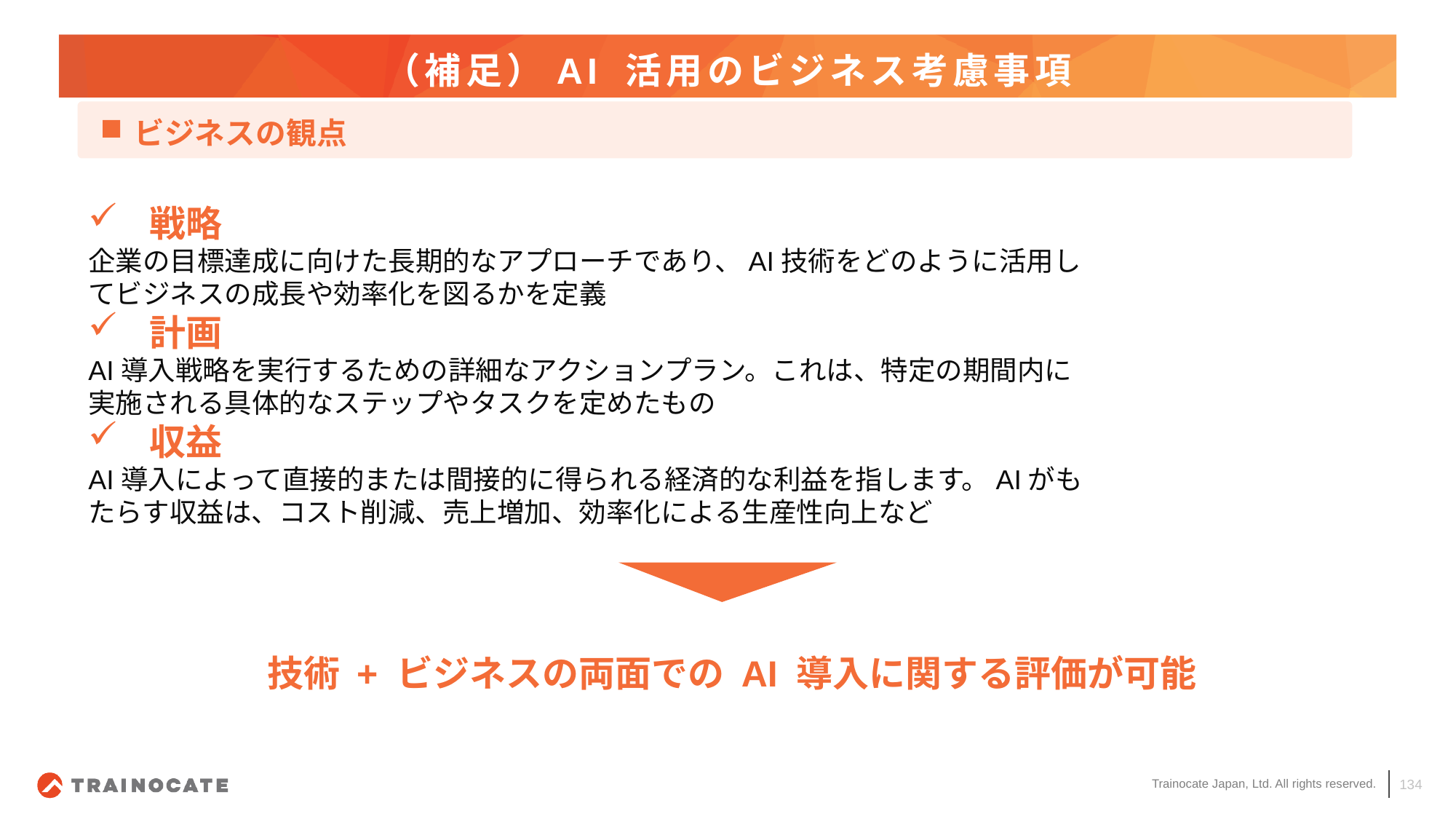

# （補足）AI 活用のビジネス考慮事項
ビジネスの観点
戦略
企業の目標達成に向けた長期的なアプローチであり、AI技術をどのように活用してビジネスの成長や効率化を図るかを定義
計画
AI導入戦略を実行するための詳細なアクションプラン。これは、特定の期間内に実施される具体的なステップやタスクを定めたもの
収益
AI導入によって直接的または間接的に得られる経済的な利益を指します。AIがもたらす収益は、コスト削減、売上増加、効率化による生産性向上など

技術 + ビジネスの両面での AI 導入に関する評価が可能
134